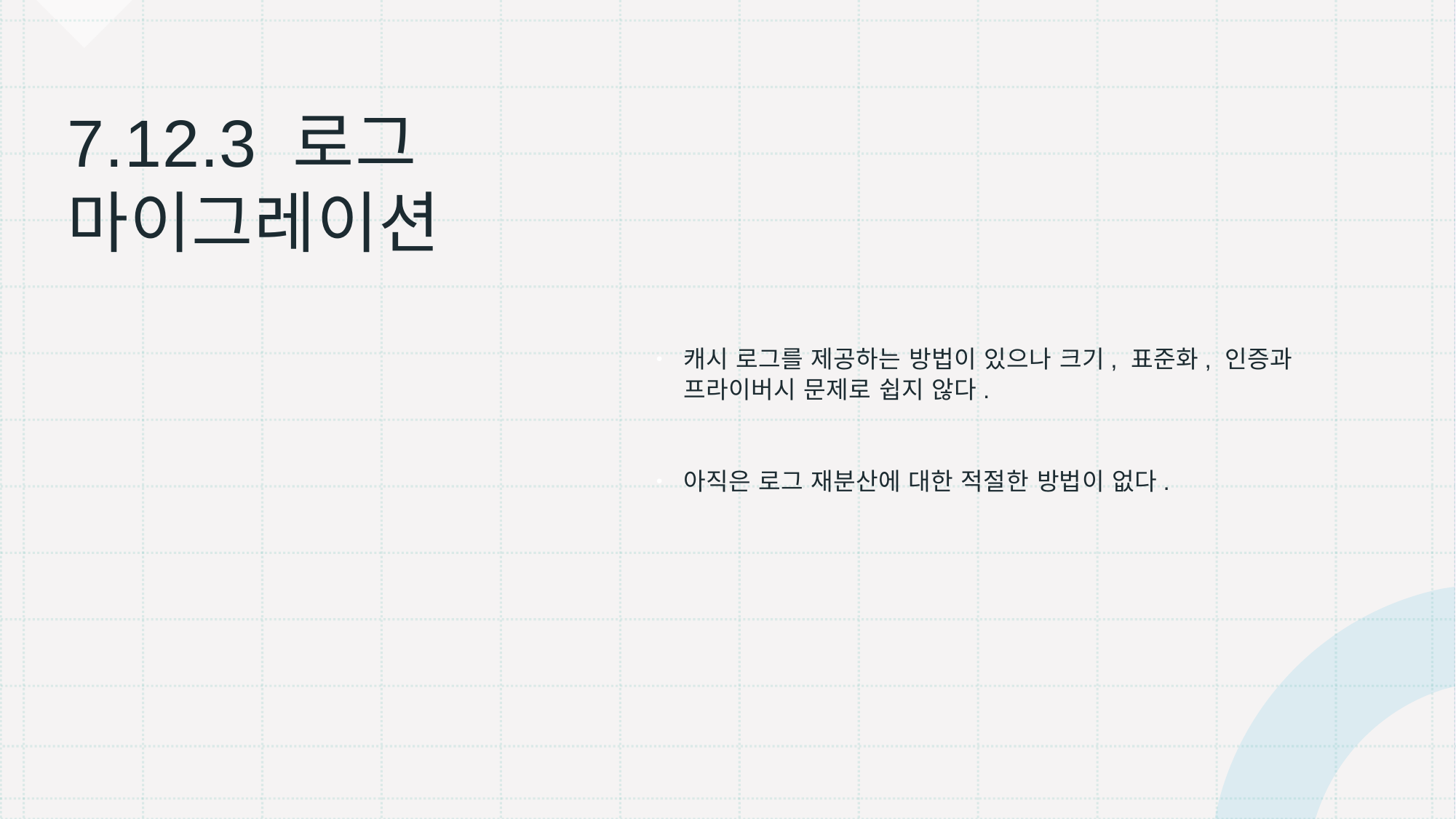

캐시 로그를 제공하는 방법이 있으나 크기, 표준화, 인증과 프라이버시 문제로 쉽지 않다.

아직은 로그 재분산에 대한 적절한 방법이 없다.
# 7.12.3 로그 마이그레이션